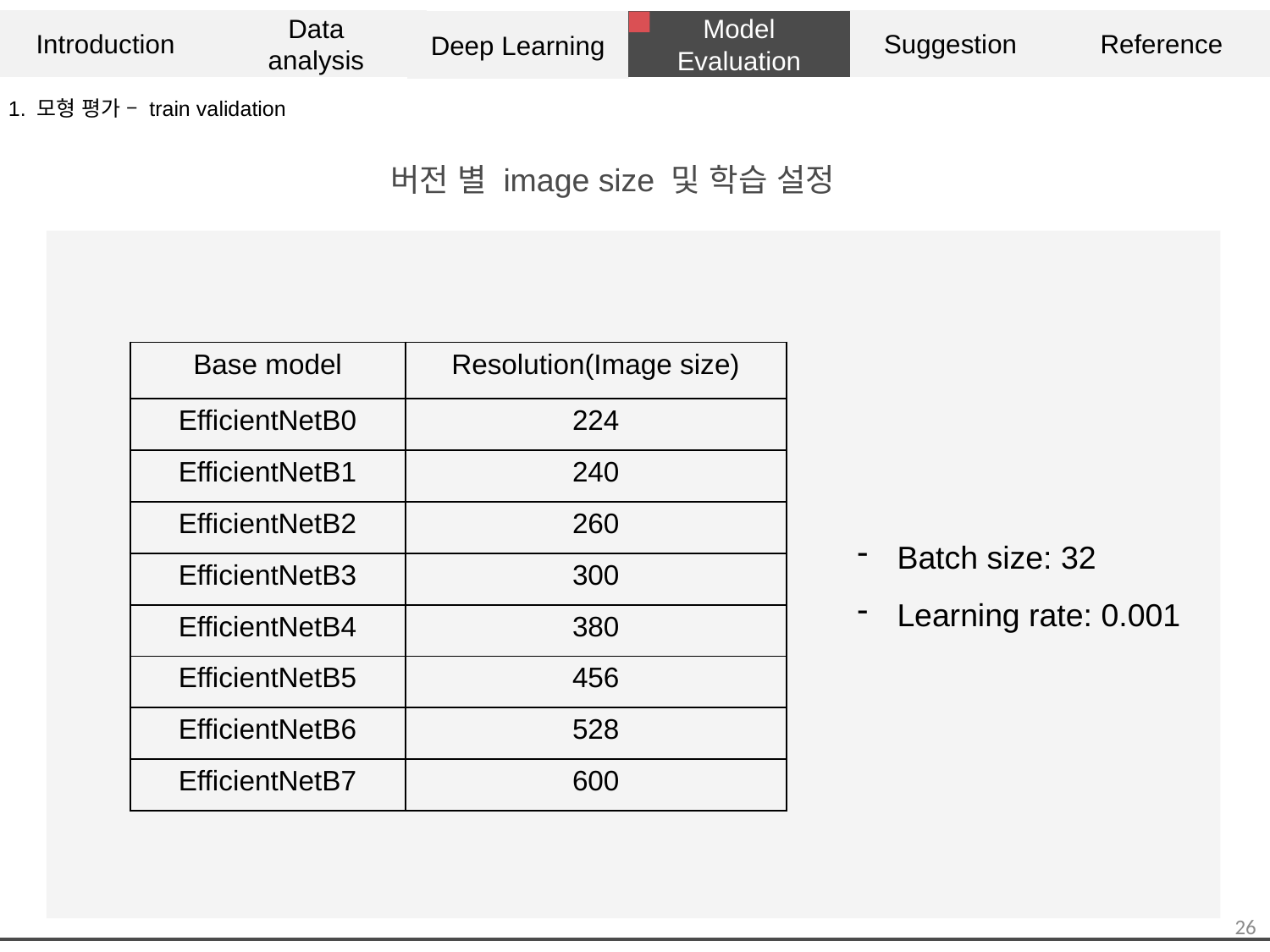

Introduction
Data
analysis
Suggestion
Reference
Model Evaluation
Deep Learning
1. 모형 평가 – train validation
버전 별 image size 및 학습 설정

| Base model | Resolution(Image size) |
| --- | --- |
| EfficientNetB0 | 224 |
| EfficientNetB1 | 240 |
| EfficientNetB2 | 260 |
| EfficientNetB3 | 300 |
| EfficientNetB4 | 380 |
| EfficientNetB5 | 456 |
| EfficientNetB6 | 528 |
| EfficientNetB7 | 600 |
Batch size: 32
Learning rate: 0.001
26